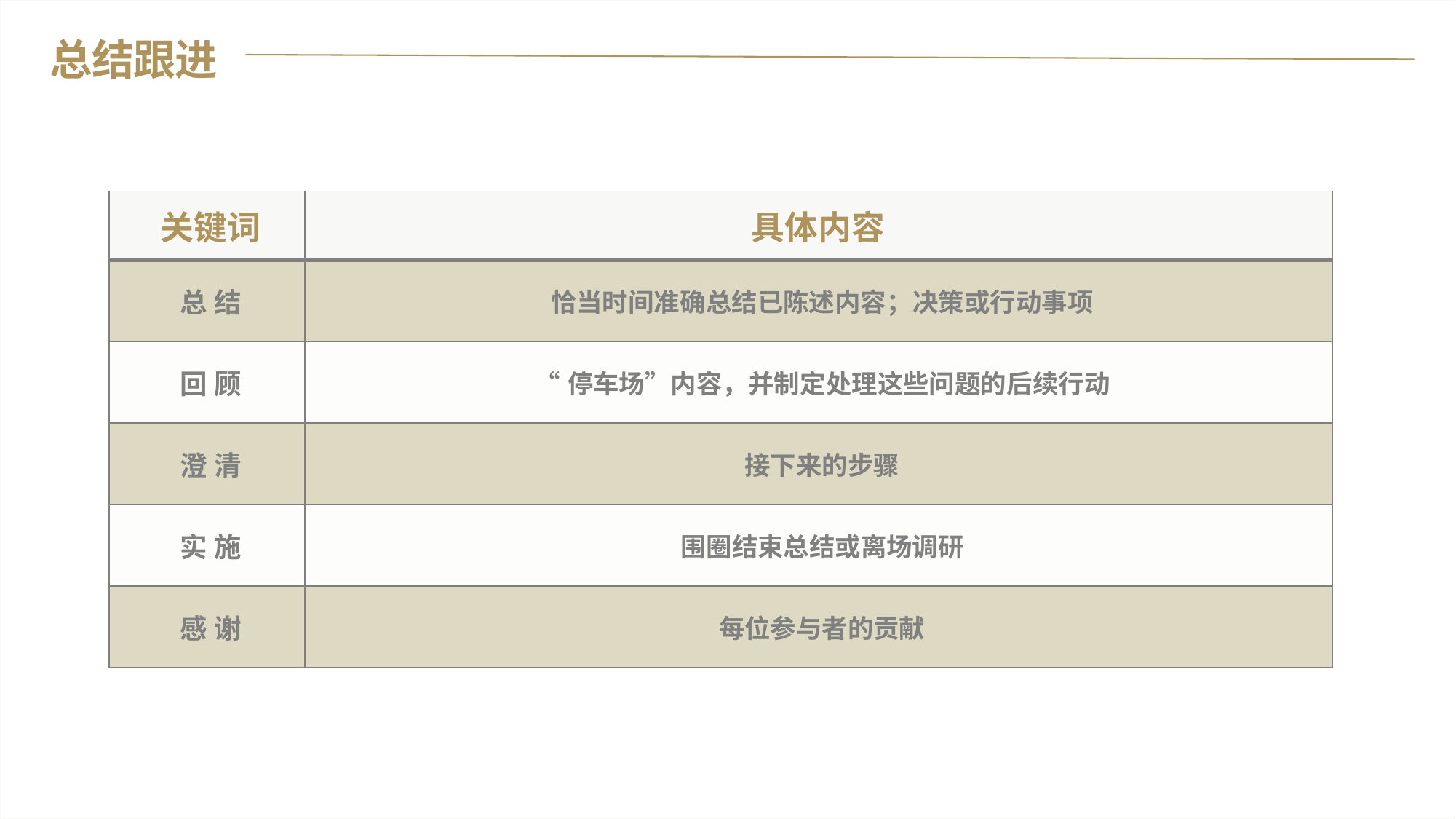

总结跟进
| 关键词 | 具体内容 |
| --- | --- |
| 总 结 | 恰当时间准确总结已陈述内容；决策或行动事项 |
| 回 顾 | “停车场”内容，并制定处理这些问题的后续行动 |
| 澄 清 | 接下来的步骤 |
| 实 施 | 围圈结束总结或离场调研 |
| 感 谢 | 每位参与者的贡献 |